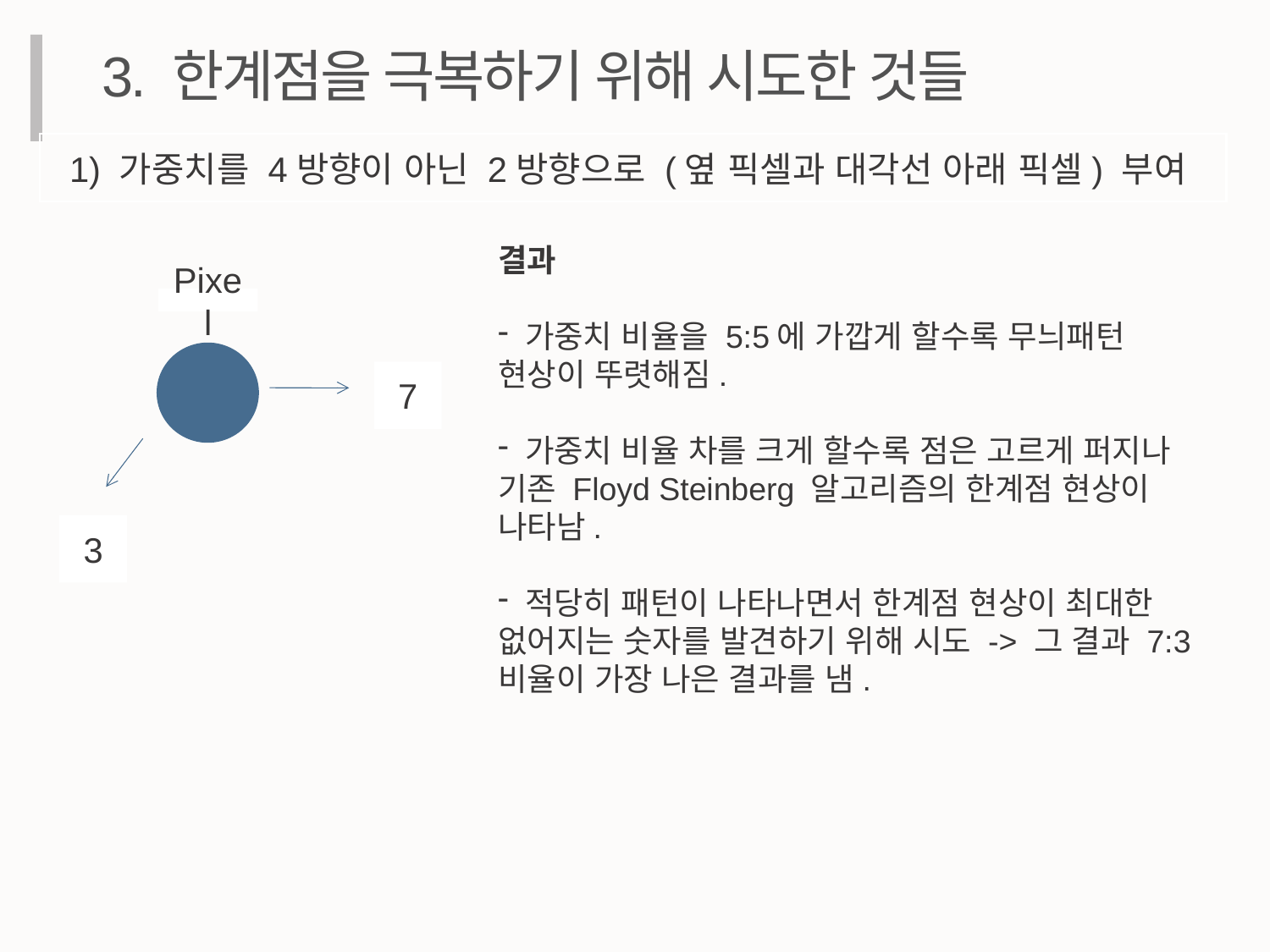

3. 한계점을 극복하기 위해 시도한 것들
1) 가중치를 4방향이 아닌 2방향으로 (옆 픽셀과 대각선 아래 픽셀) 부여
결과

 가중치 비율을 5:5에 가깝게 할수록 무늬패턴 현상이 뚜렷해짐.

 가중치 비율 차를 크게 할수록 점은 고르게 퍼지나 기존 Floyd Steinberg 알고리즘의 한계점 현상이 나타남.

 적당히 패턴이 나타나면서 한계점 현상이 최대한 없어지는 숫자를 발견하기 위해 시도 -> 그 결과 7:3 비율이 가장 나은 결과를 냄.

Pixel

7
3